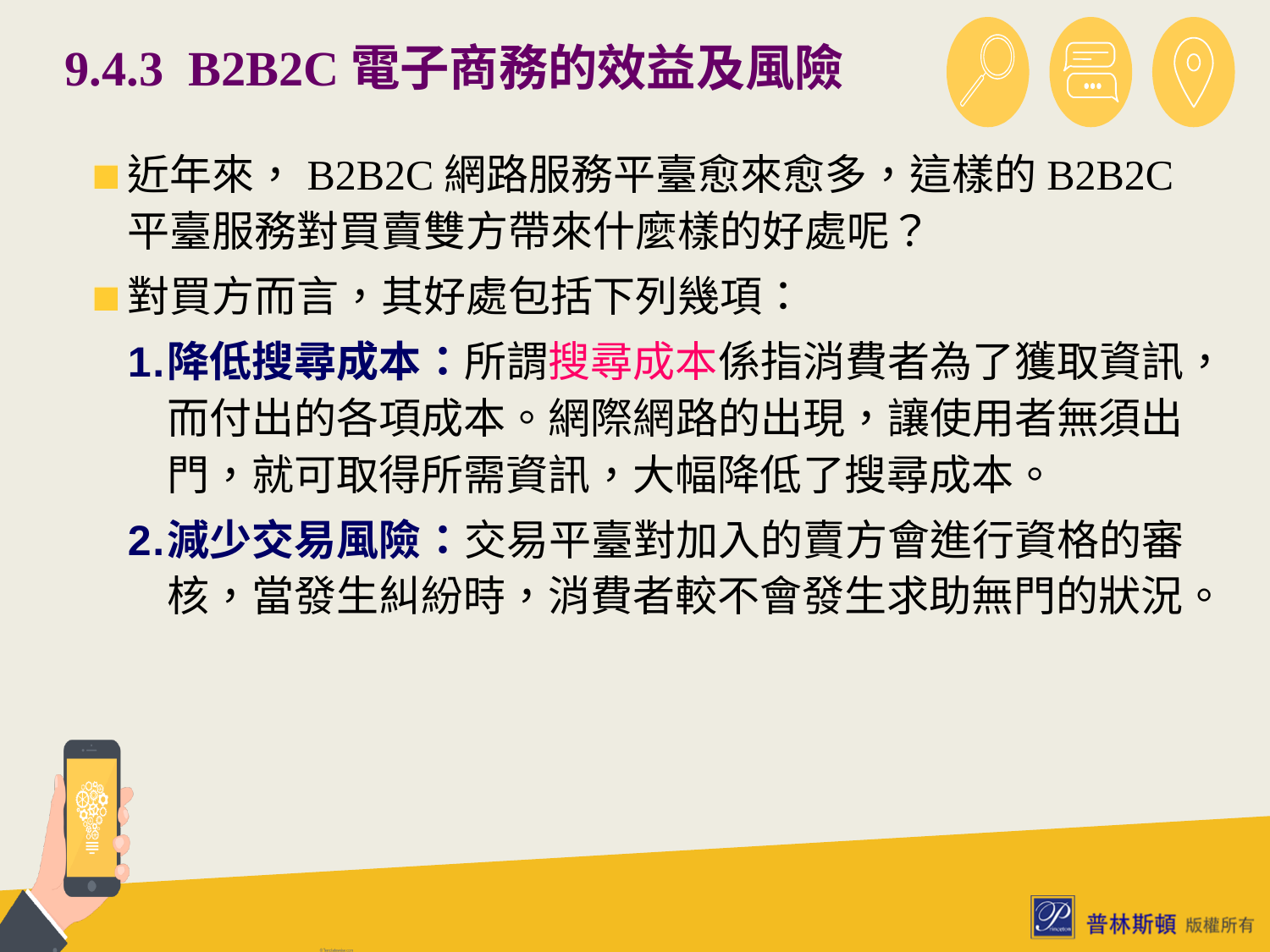

# 9.4.3  B2B2C電子商務的效益及風險
近年來，B2B2C網路服務平臺愈來愈多，這樣的B2B2C平臺服務對買賣雙方帶來什麼樣的好處呢？
對買方而言，其好處包括下列幾項：
降低搜尋成本：所謂搜尋成本係指消費者為了獲取資訊，而付出的各項成本。網際網路的出現，讓使用者無須出門，就可取得所需資訊，大幅降低了搜尋成本。
減少交易風險：交易平臺對加入的賣方會進行資格的審核，當發生糾紛時，消費者較不會發生求助無門的狀況。